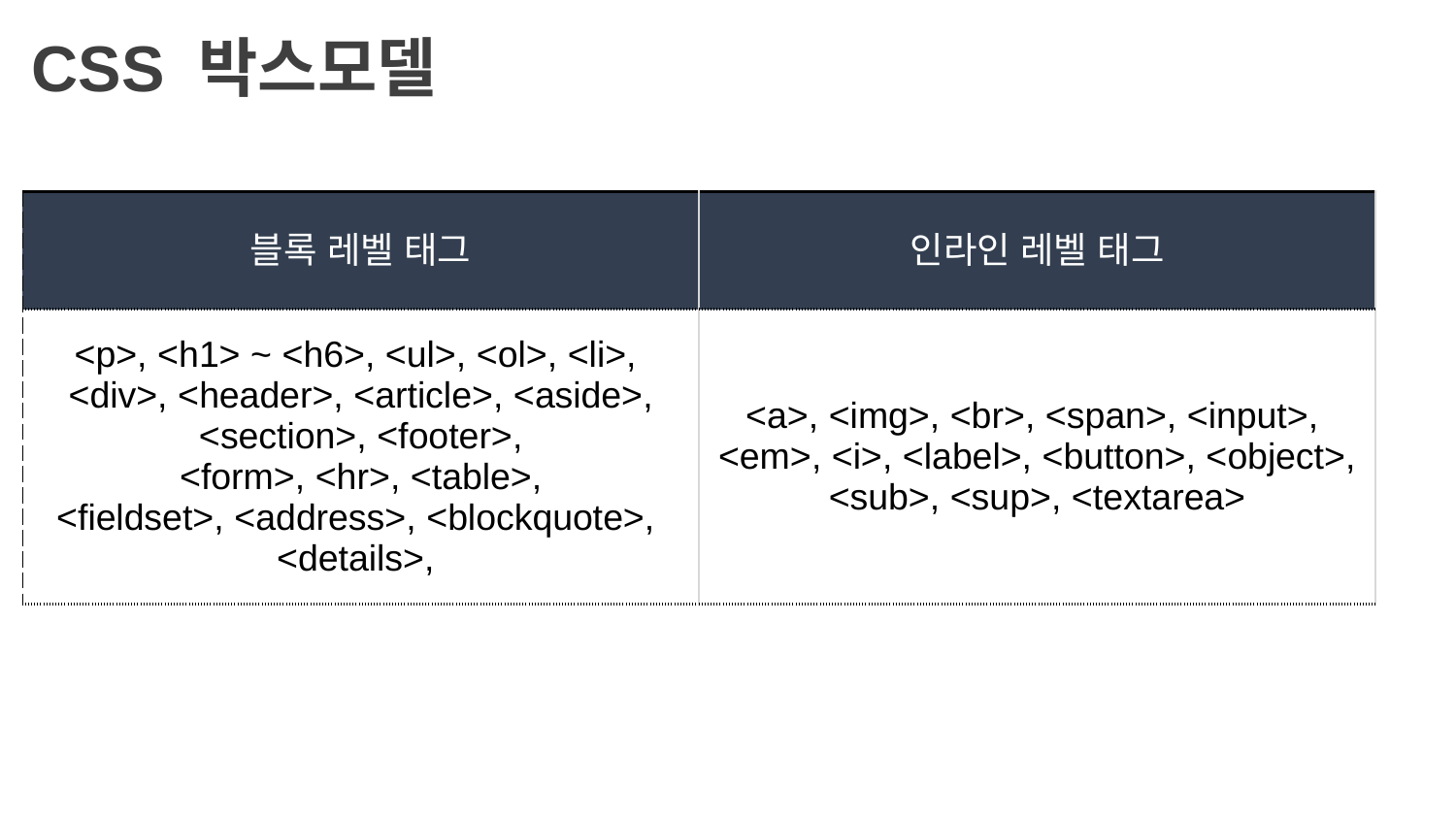

CSS 박스모델
| 블록 레벨 태그 | 인라인 레벨 태그 |
| --- | --- |
| <p>, <h1> ~ <h6>, <ul>, <ol>, <li>, <div>, <header>, <article>, <aside>, <section>, <footer>, <form>, <hr>, <table>, <fieldset>, <address>, <blockquote>, <details>, | <a>, <img>, <br>, <span>, <input>, <em>, <i>, <label>, <button>, <object>, <sub>, <sup>, <textarea> |